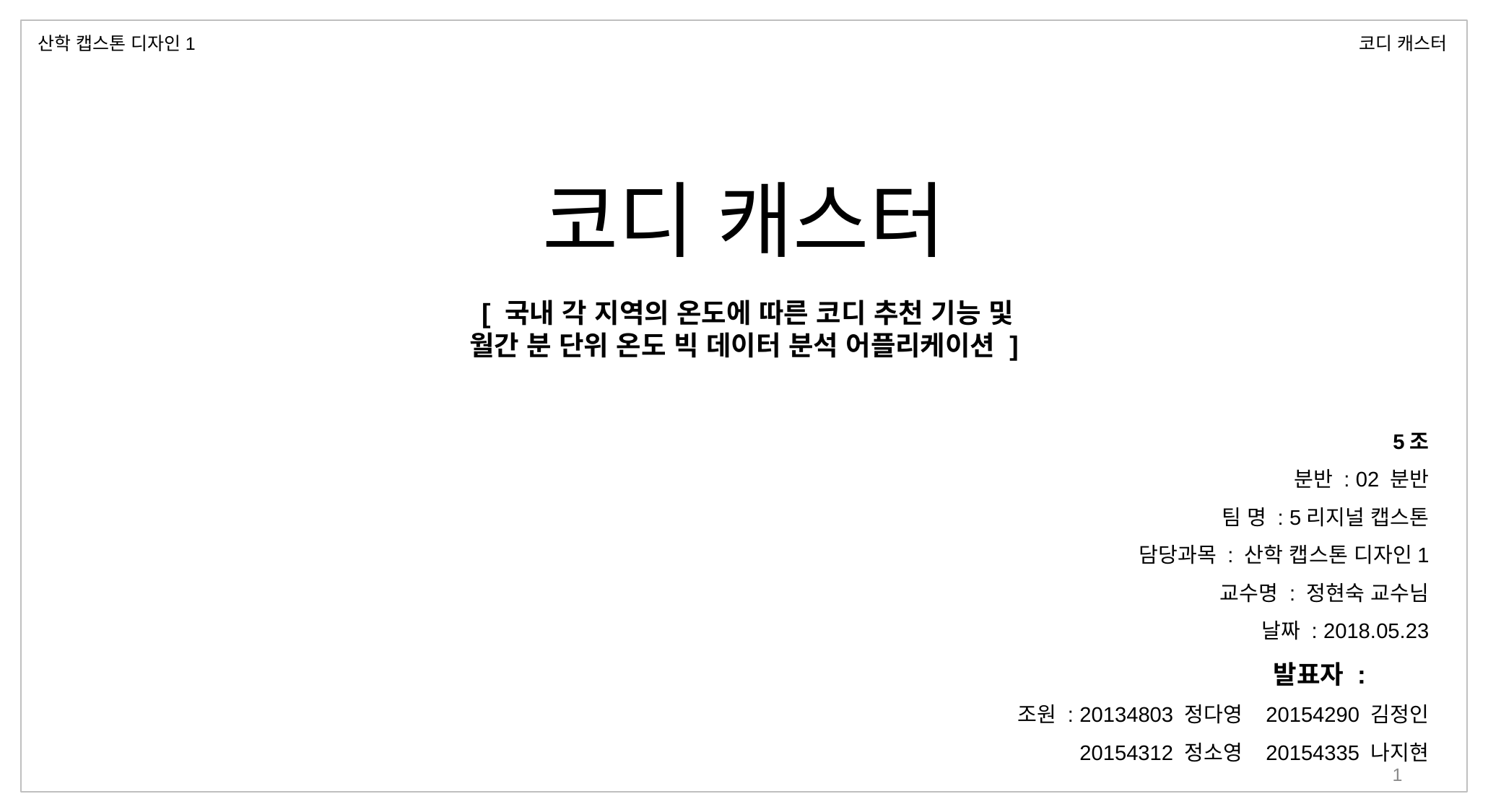

산학 캡스톤 디자인1
코디 캐스터
코디 캐스터
 [ 국내 각 지역의 온도에 따른 코디 추천 기능 및
월간 분 단위 온도 빅 데이터 분석 어플리케이션 ]
5조
분반 : 02 분반
팀 명 : 5리지널 캡스톤
담당과목 : 산학 캡스톤 디자인1
교수명 : 정현숙 교수님
날짜 : 2018.05.23
발표자 :
조원 : 20134803 정다영   20154290 김정인
20154312 정소영   20154335 나지현
1